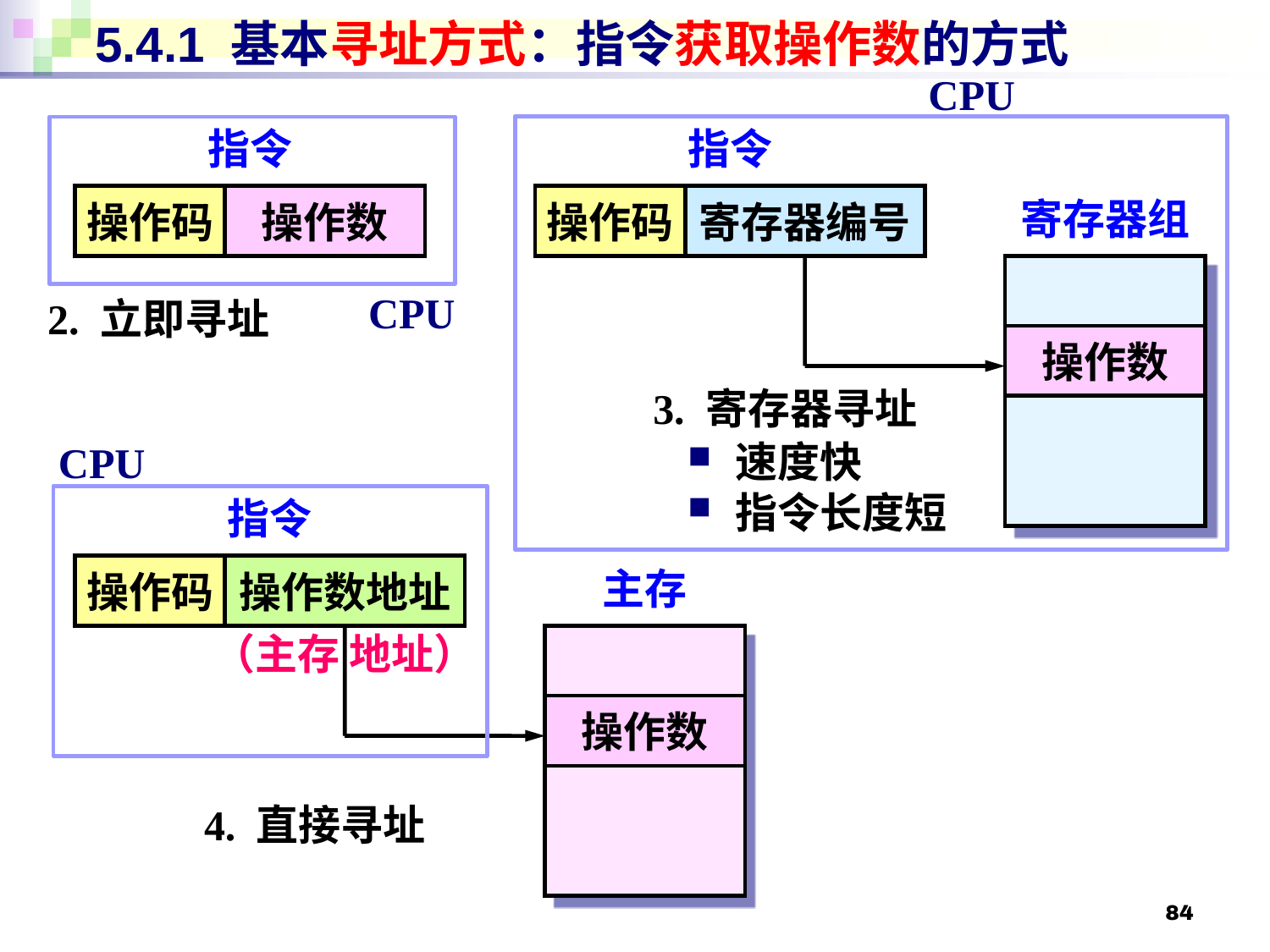

# 5.4.1 基本寻址方式：指令获取操作数的方式
CPU

指令
指令

操作码
寄存器编号
操作码
操作数
寄存器组

CPU
2. 立即寻址
操作数

3. 寄存器寻址
速度快
指令长度短
CPU

指令
操作码
操作数地址
主存
（主存 地址）

操作数

4. 直接寻址
84